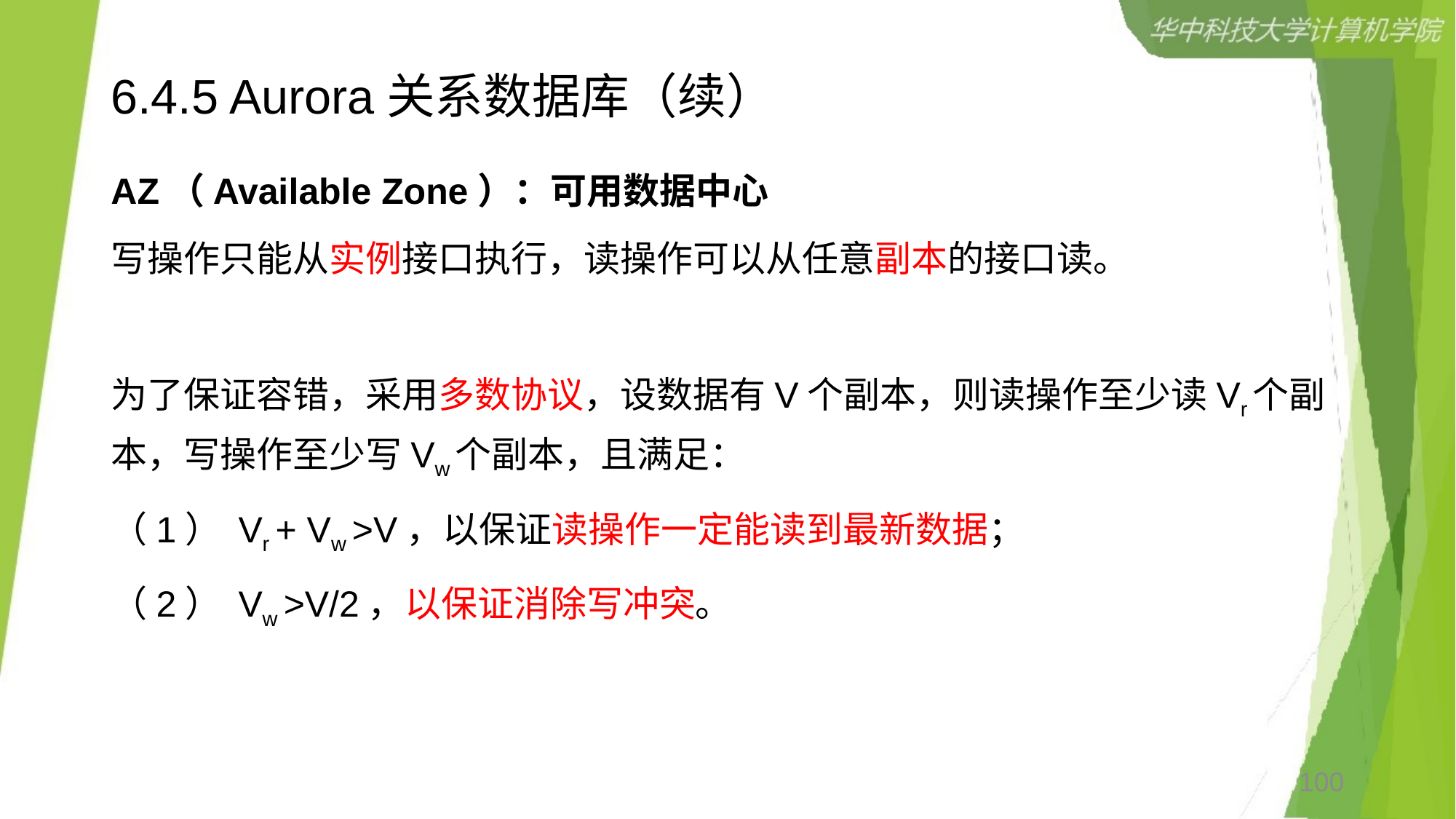

# 6.4.5 Aurora关系数据库（续）
AZ（Available Zone）：可用数据中心
写操作只能从实例接口执行，读操作可以从任意副本的接口读。

为了保证容错，采用多数协议，设数据有V个副本，则读操作至少读Vr个副本，写操作至少写Vw个副本，且满足：
（1） Vr + Vw >V，以保证读操作一定能读到最新数据；
（2） Vw >V/2，以保证消除写冲突。
100